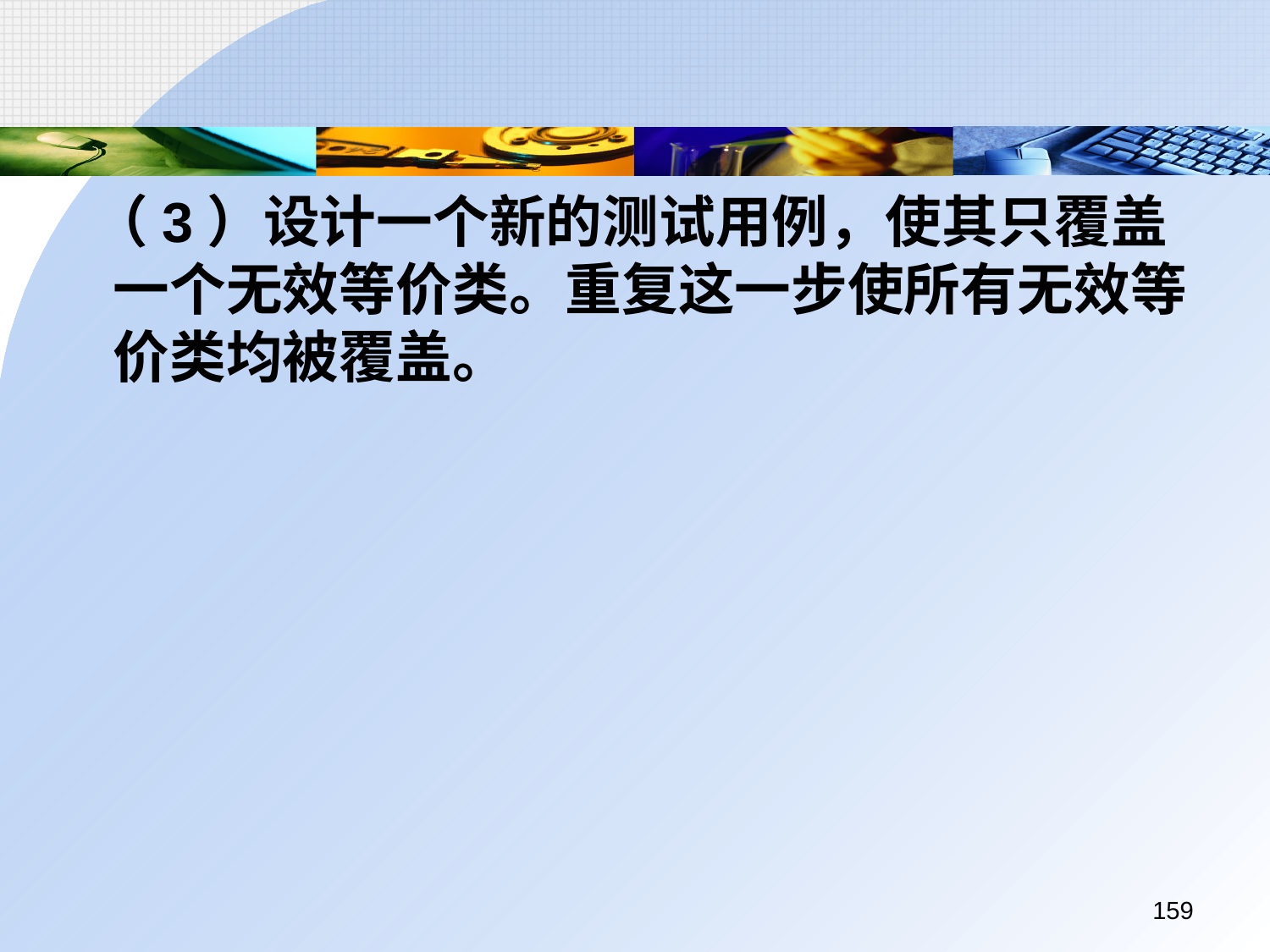

（3）设计一个新的测试用例，使其只覆盖一个无效等价类。重复这一步使所有无效等价类均被覆盖。

159